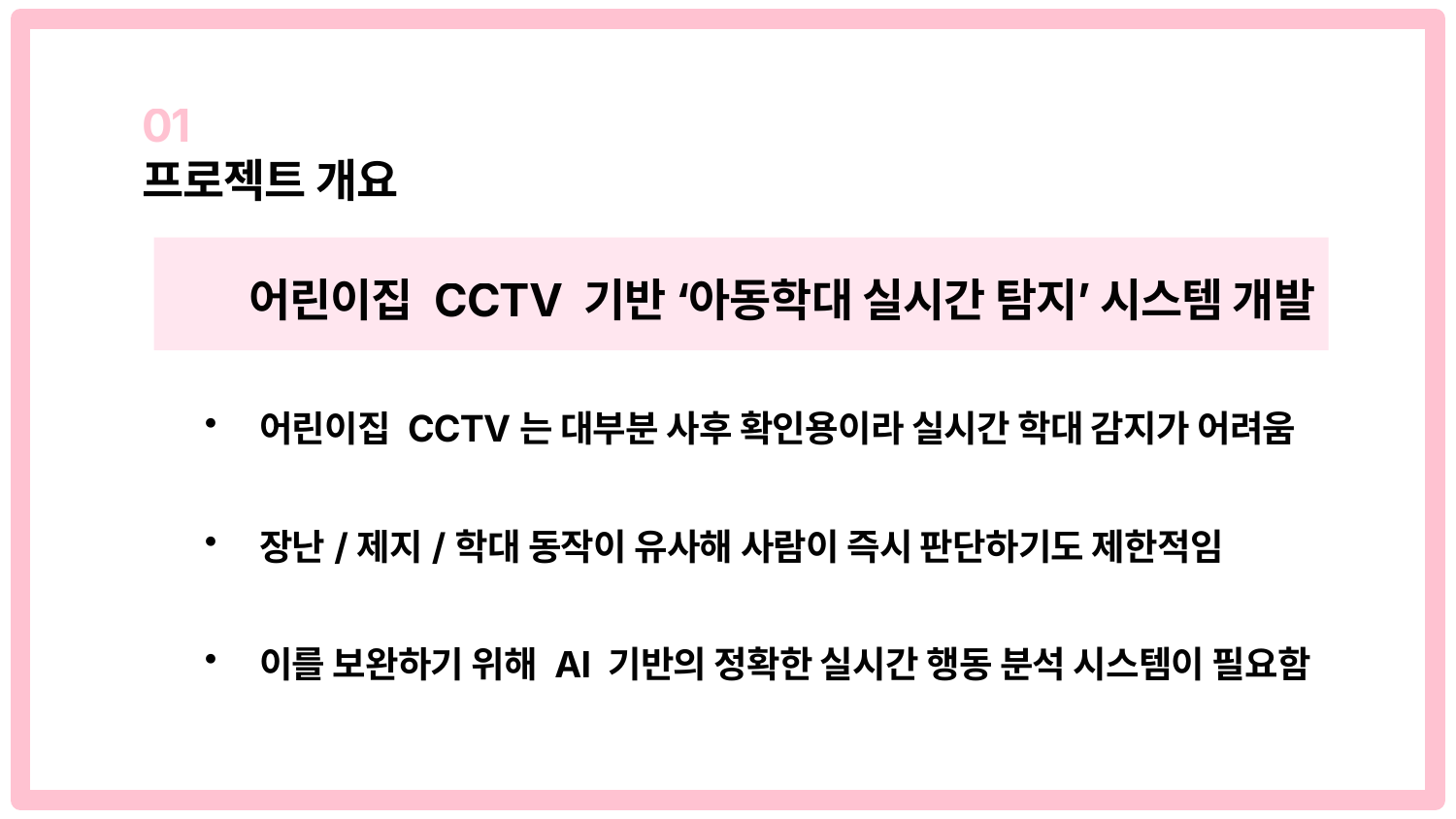

01
프로젝트 개요

어린이집 CCTV 기반 ‘아동학대 실시간 탐지’ 시스템 개발
어린이집 CCTV는 대부분 사후 확인용이라 실시간 학대 감지가 어려움
장난/제지/학대 동작이 유사해 사람이 즉시 판단하기도 제한적임
이를 보완하기 위해 AI 기반의 정확한 실시간 행동 분석 시스템이 필요함